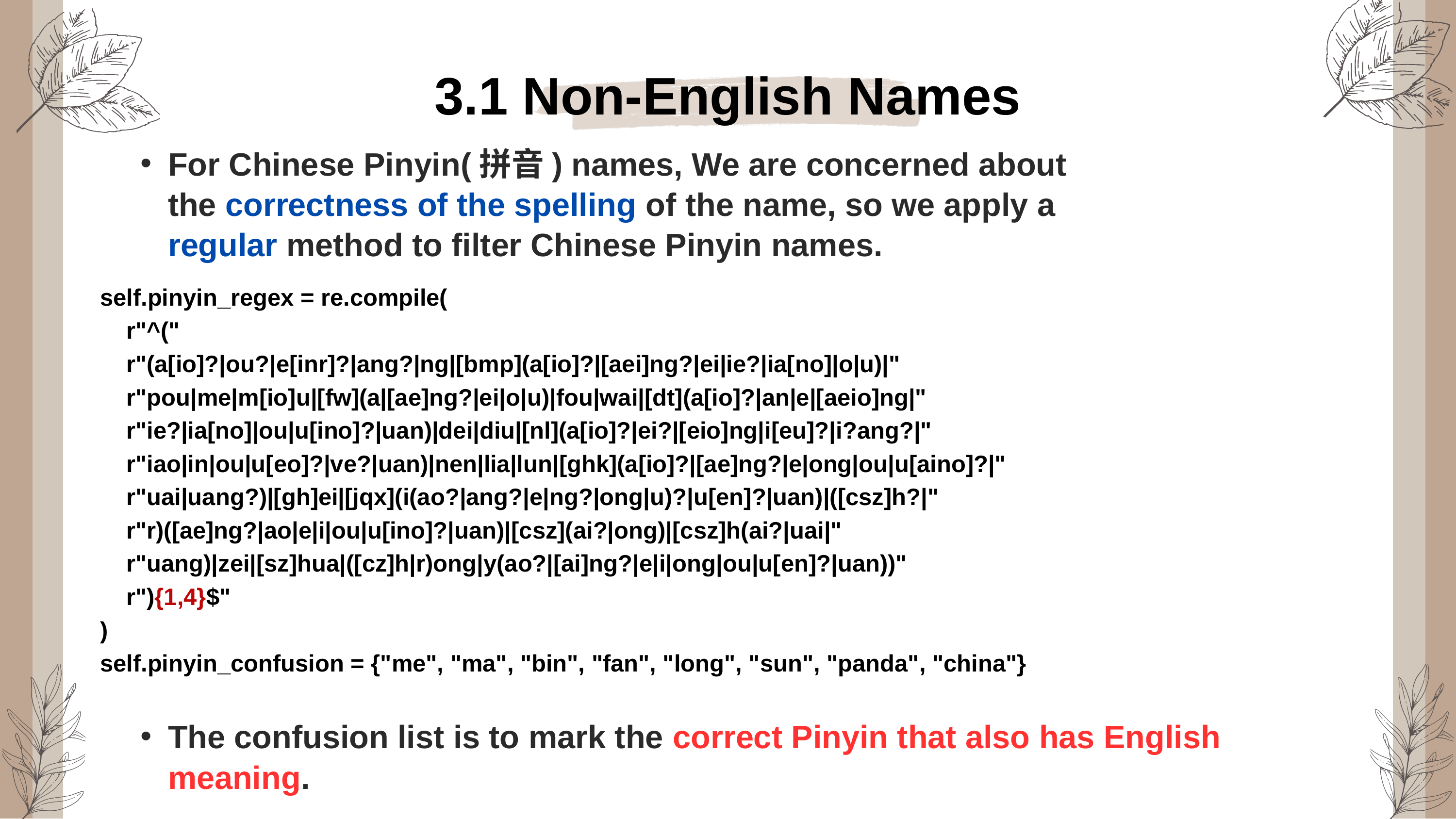

3.1 Non-English Names

For Chinese Pinyin(拼音) names, We are concerned about the correctness of the spelling of the name, so we apply a regular method to filter Chinese Pinyin names.
self.pinyin_regex = re.compile(
    r"^("
    r"(a[io]?|ou?|e[inr]?|ang?|ng|[bmp](a[io]?|[aei]ng?|ei|ie?|ia[no]|o|u)|"
    r"pou|me|m[io]u|[fw](a|[ae]ng?|ei|o|u)|fou|wai|[dt](a[io]?|an|e|[aeio]ng|"
    r"ie?|ia[no]|ou|u[ino]?|uan)|dei|diu|[nl](a[io]?|ei?|[eio]ng|i[eu]?|i?ang?|"
    r"iao|in|ou|u[eo]?|ve?|uan)|nen|lia|lun|[ghk](a[io]?|[ae]ng?|e|ong|ou|u[aino]?|"
    r"uai|uang?)|[gh]ei|[jqx](i(ao?|ang?|e|ng?|ong|u)?|u[en]?|uan)|([csz]h?|"
    r"r)([ae]ng?|ao|e|i|ou|u[ino]?|uan)|[csz](ai?|ong)|[csz]h(ai?|uai|"
    r"uang)|zei|[sz]hua|([cz]h|r)ong|y(ao?|[ai]ng?|e|i|ong|ou|u[en]?|uan))"
    r"){1,4}$"
)
self.pinyin_confusion = {"me", "ma", "bin", "fan", "long", "sun", "panda", "china"}

The confusion list is to mark the correct Pinyin that also has English meaning.